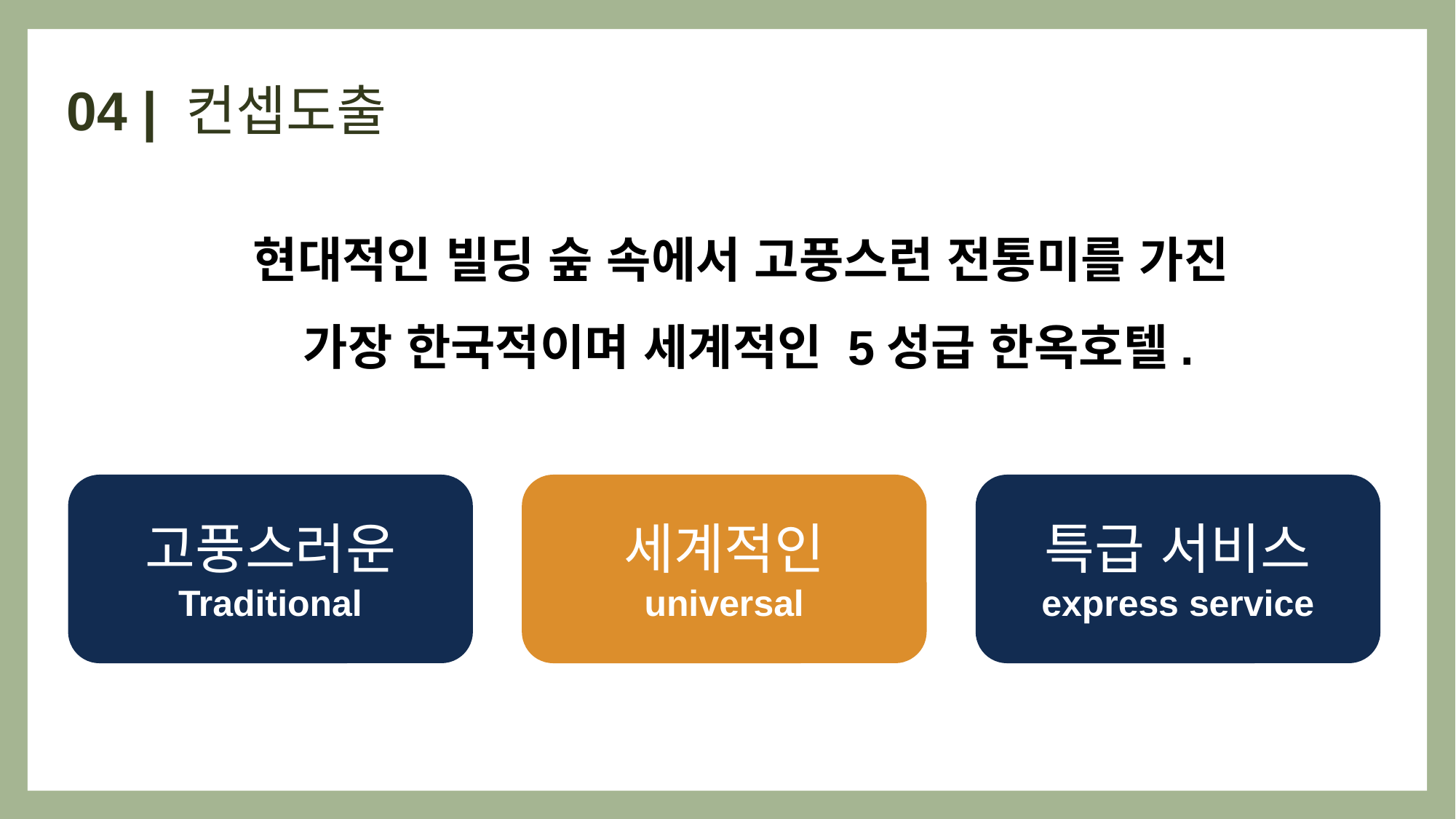

# 04 | 컨셉도출
현대적인 빌딩 숲 속에서 고풍스런 전통미를 가진
가장 한국적이며 세계적인 5성급 한옥호텔.
고풍스러운
Traditional
세계적인
universal
특급 서비스
express service